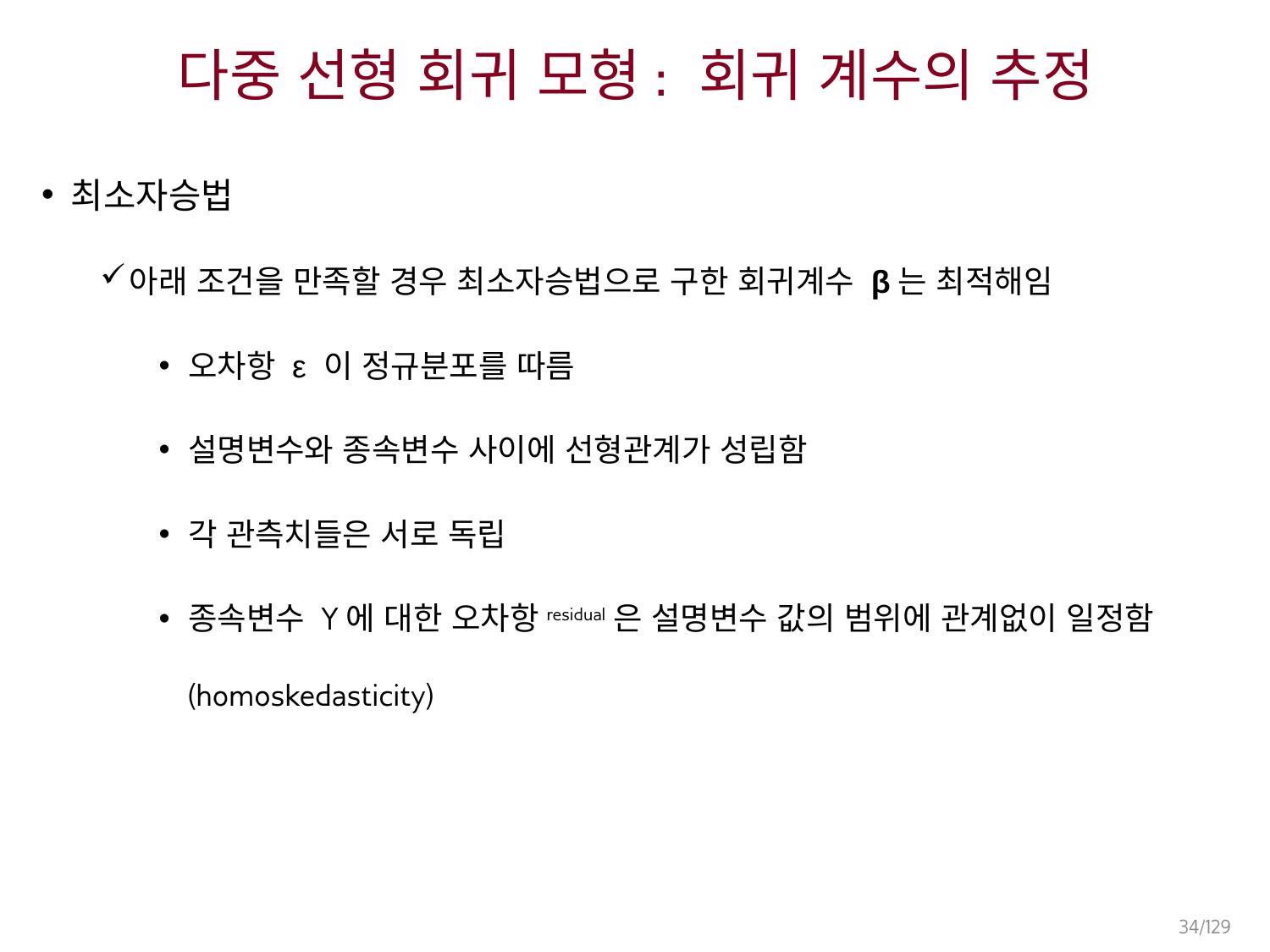

# 다중 선형 회귀 모형: 회귀 계수의 추정
최소자승법
아래 조건을 만족할 경우 최소자승법으로 구한 회귀계수 β는 최적해임
오차항 ε 이 정규분포를 따름
설명변수와 종속변수 사이에 선형관계가 성립함
각 관측치들은 서로 독립
종속변수 Y에 대한 오차항residual은 설명변수 값의 범위에 관계없이 일정함(homoskedasticity)

34/129